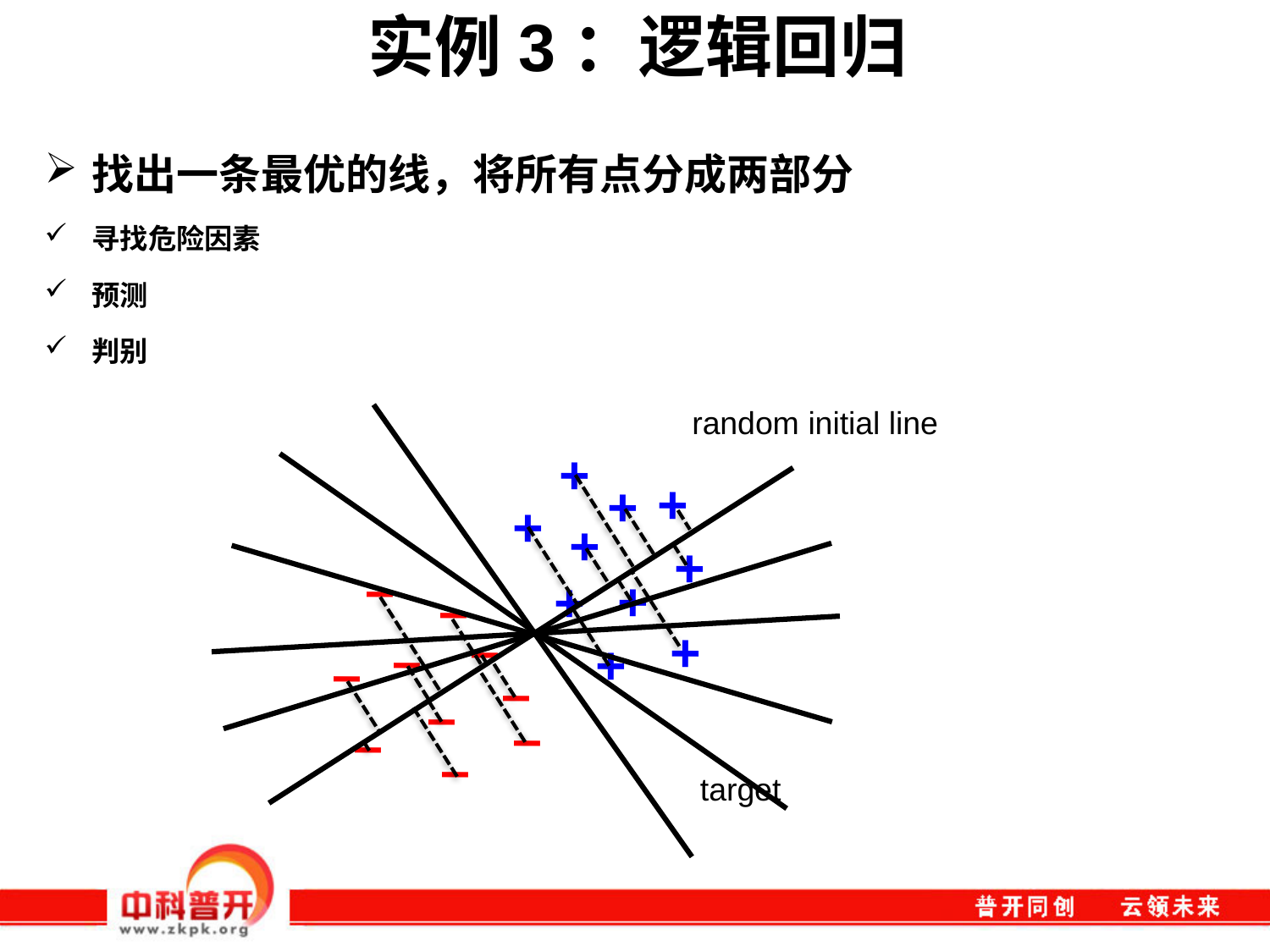

# 实例3：逻辑回归
找出一条最优的线，将所有点分成两部分
寻找危险因素
预测
判别
random initial line
+
+
+
+
+
+
–
+
+
–
–
+
–
+
–
–
–
–
–
–
target